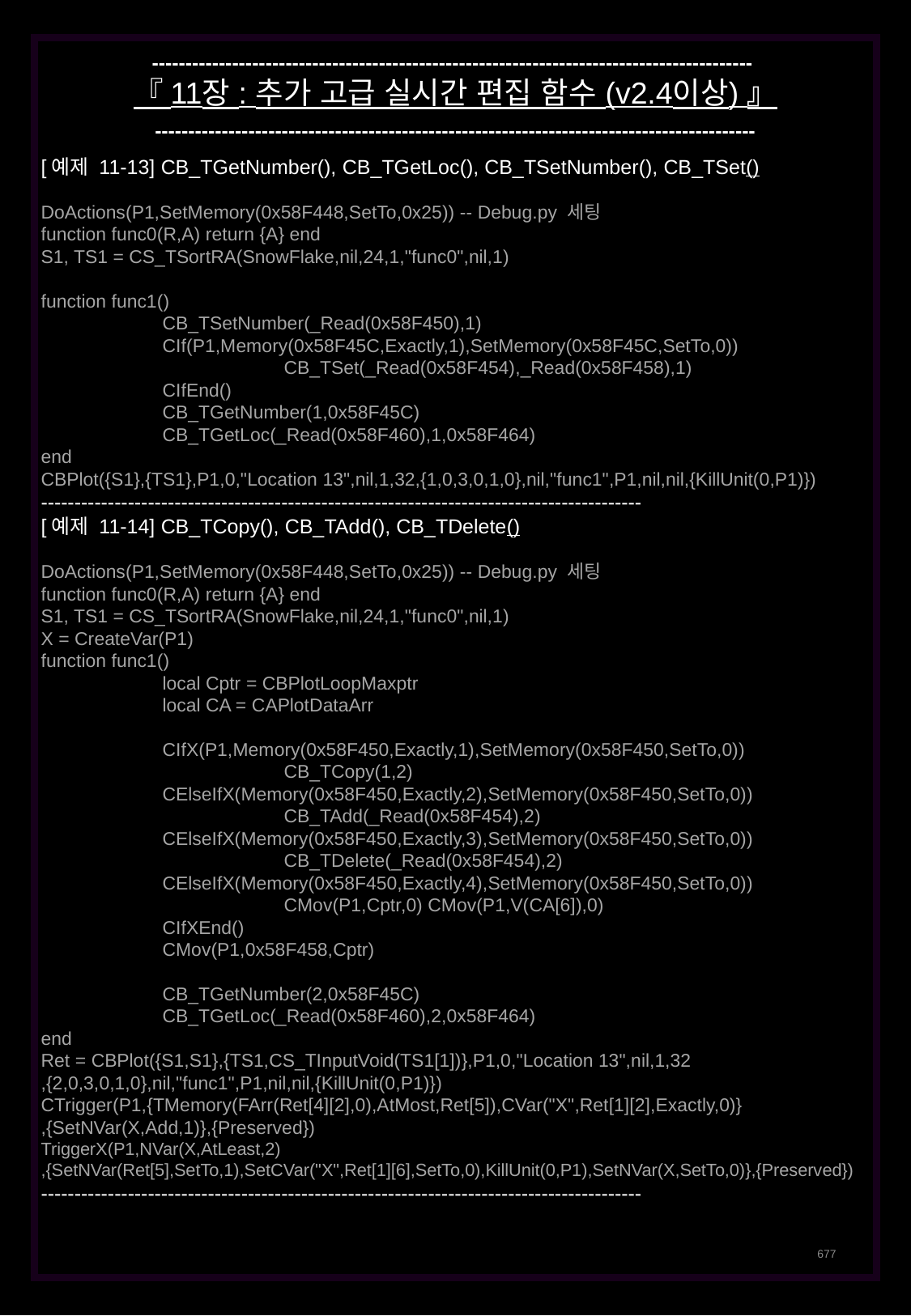

------------------------------------------------------------------------------------------
『 11장 : 추가 고급 실시간 편집 함수 (v2.4이상) 』
------------------------------------------------------------------------------------------
[예제 11-13] CB_TGetNumber(), CB_TGetLoc(), CB_TSetNumber(), CB_TSet()

DoActions(P1,SetMemory(0x58F448,SetTo,0x25)) -- Debug.py 세팅
function func0(R,A) return {A} end
S1, TS1 = CS_TSortRA(SnowFlake,nil,24,1,"func0",nil,1)

function func1()
	CB_TSetNumber(_Read(0x58F450),1)
	CIf(P1,Memory(0x58F45C,Exactly,1),SetMemory(0x58F45C,SetTo,0))
		CB_TSet(_Read(0x58F454),_Read(0x58F458),1)
	CIfEnd()
	CB_TGetNumber(1,0x58F45C)
	CB_TGetLoc(_Read(0x58F460),1,0x58F464)
end
CBPlot({S1},{TS1},P1,0,"Location 13",nil,1,32,{1,0,3,0,1,0},nil,"func1",P1,nil,nil,{KillUnit(0,P1)})
------------------------------------------------------------------------------------------
[예제 11-14] CB_TCopy(), CB_TAdd(), CB_TDelete()

DoActions(P1,SetMemory(0x58F448,SetTo,0x25)) -- Debug.py 세팅
function func0(R,A) return {A} end
S1, TS1 = CS_TSortRA(SnowFlake,nil,24,1,"func0",nil,1)
X = CreateVar(P1)
function func1()
	local Cptr = CBPlotLoopMaxptr
	local CA = CAPlotDataArr

	CIfX(P1,Memory(0x58F450,Exactly,1),SetMemory(0x58F450,SetTo,0))
		CB_TCopy(1,2)
	CElseIfX(Memory(0x58F450,Exactly,2),SetMemory(0x58F450,SetTo,0))
		CB_TAdd(_Read(0x58F454),2)
	CElseIfX(Memory(0x58F450,Exactly,3),SetMemory(0x58F450,SetTo,0))
		CB_TDelete(_Read(0x58F454),2)
	CElseIfX(Memory(0x58F450,Exactly,4),SetMemory(0x58F450,SetTo,0))
		CMov(P1,Cptr,0) CMov(P1,V(CA[6]),0)
	CIfXEnd()
	CMov(P1,0x58F458,Cptr)

	CB_TGetNumber(2,0x58F45C)
	CB_TGetLoc(_Read(0x58F460),2,0x58F464)
end
Ret = CBPlot({S1,S1},{TS1,CS_TInputVoid(TS1[1])},P1,0,"Location 13",nil,1,32
,{2,0,3,0,1,0},nil,"func1",P1,nil,nil,{KillUnit(0,P1)})
CTrigger(P1,{TMemory(FArr(Ret[4][2],0),AtMost,Ret[5]),CVar("X",Ret[1][2],Exactly,0)}
,{SetNVar(X,Add,1)},{Preserved})
TriggerX(P1,NVar(X,AtLeast,2)
,{SetNVar(Ret[5],SetTo,1),SetCVar("X",Ret[1][6],SetTo,0),KillUnit(0,P1),SetNVar(X,SetTo,0)},{Preserved})
------------------------------------------------------------------------------------------

677